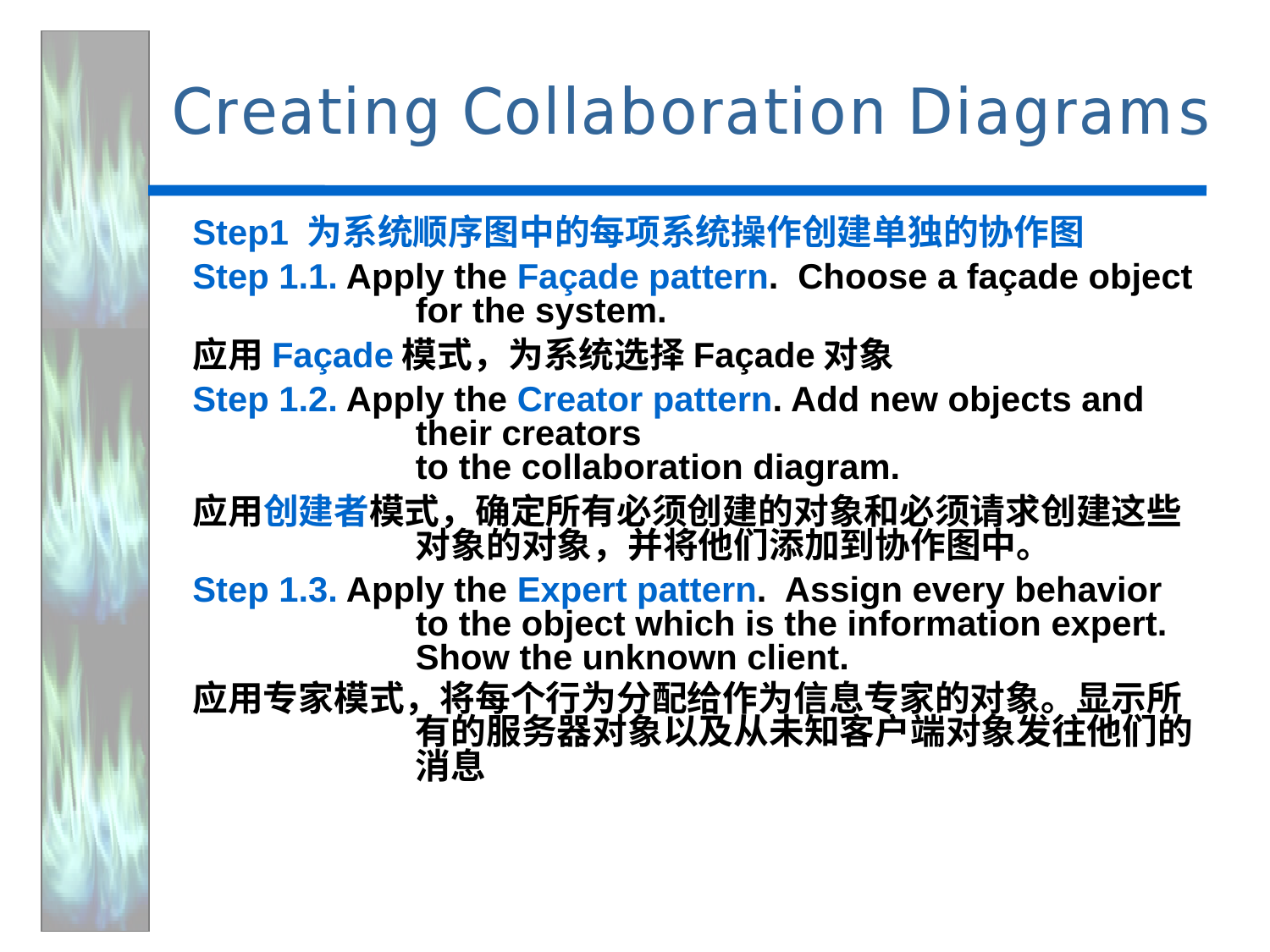

# Creating Collaboration Diagrams
Step1 为系统顺序图中的每项系统操作创建单独的协作图
Step 1.1. Apply the Façade pattern.  Choose a façade object for the system.
应用Façade模式，为系统选择Façade对象
Step 1.2. Apply the Creator pattern. Add new objects and their creators
to the collaboration diagram.
应用创建者模式，确定所有必须创建的对象和必须请求创建这些对象的对象，并将他们添加到协作图中。
Step 1.3. Apply the Expert pattern.  Assign every behavior to the object which is the information expert.  Show the unknown client.
应用专家模式，将每个行为分配给作为信息专家的对象。显示所有的服务器对象以及从未知客户端对象发往他们的消息